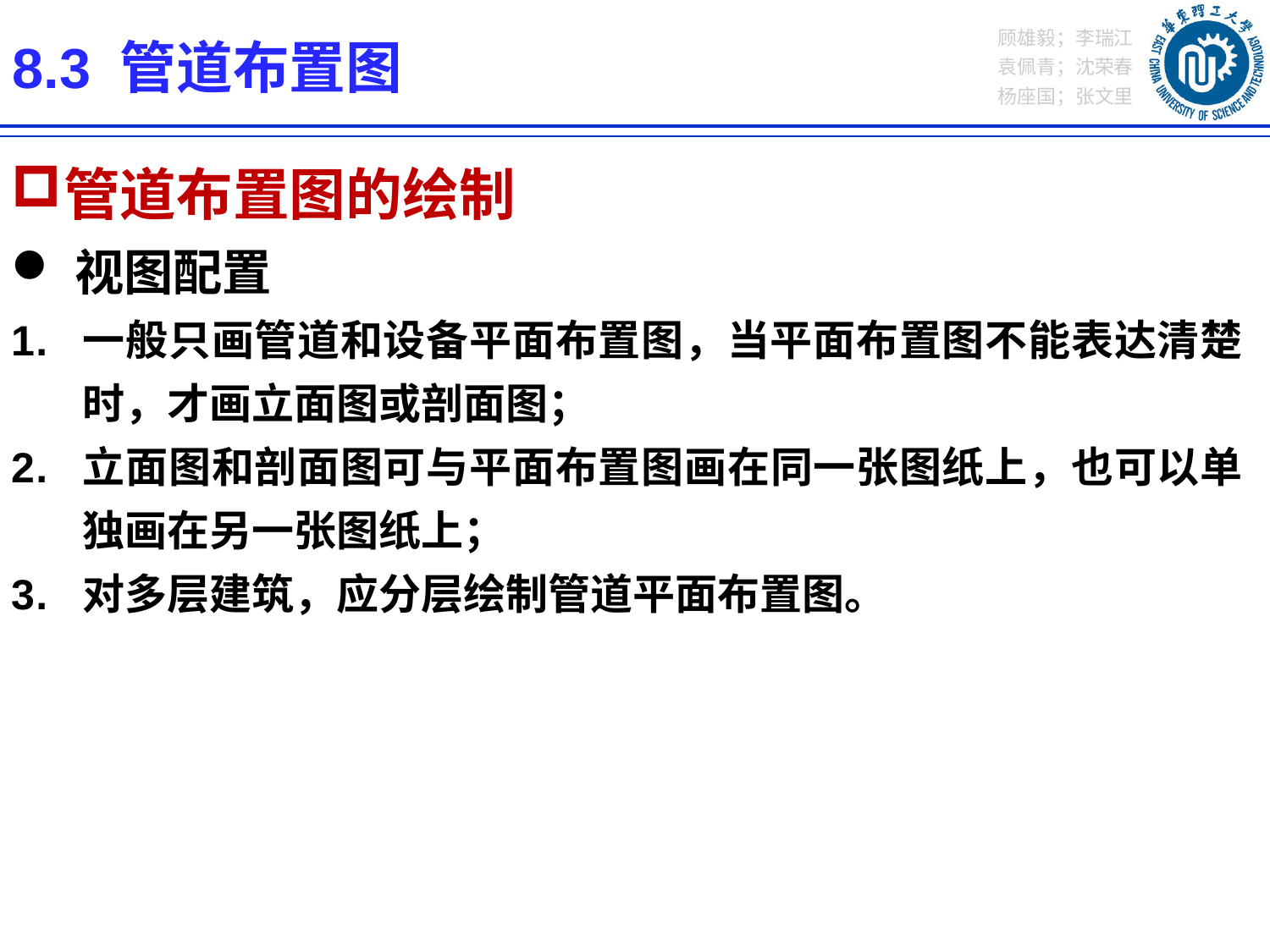

8.3 管道布置图
管道布置图的绘制
视图配置
一般只画管道和设备平面布置图，当平面布置图不能表达清楚时，才画立面图或剖面图；
立面图和剖面图可与平面布置图画在同一张图纸上，也可以单独画在另一张图纸上；
对多层建筑，应分层绘制管道平面布置图。